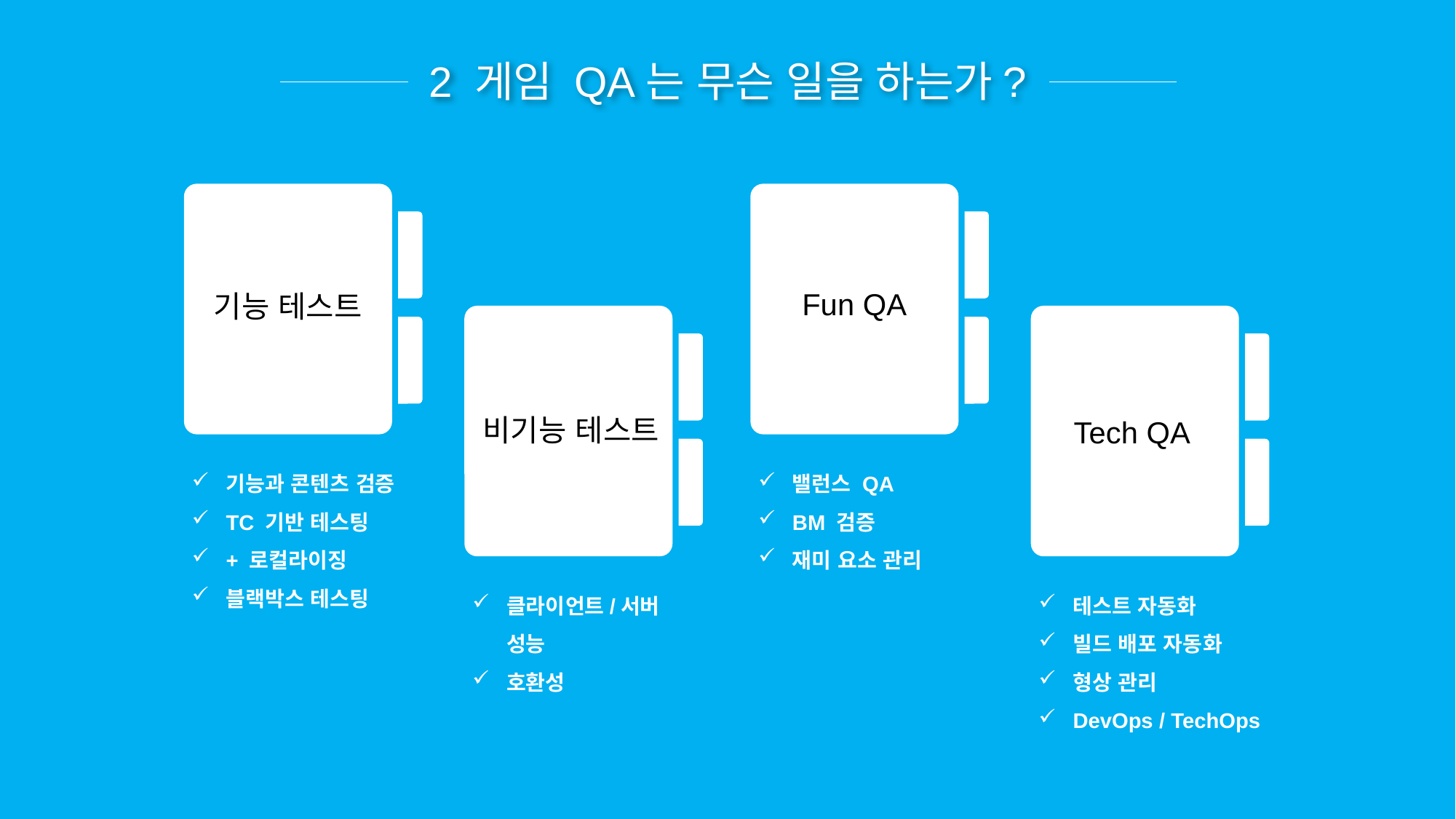

2 게임 QA는 무슨 일을 하는가?

Fun QA
기능 테스트

비기능 테스트
Tech QA
기능과 콘텐츠 검증
TC 기반 테스팅
+ 로컬라이징
블랙박스 테스팅
밸런스 QA
BM 검증
재미 요소 관리
클라이언트/서버 성능
호환성
테스트 자동화
빌드 배포 자동화
형상 관리
DevOps / TechOps